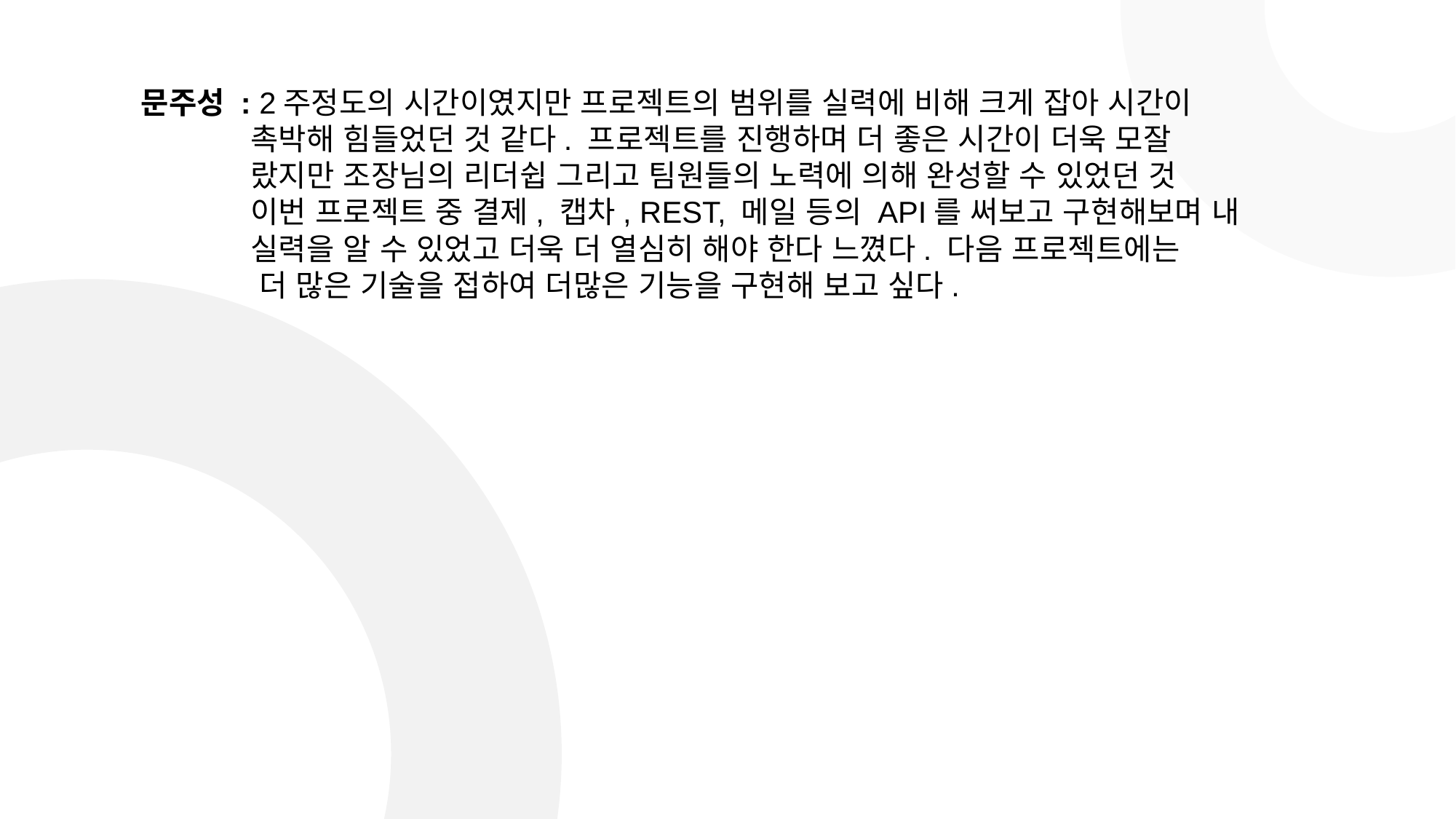

문주성 : 2주정도의 시간이였지만 프로젝트의 범위를 실력에 비해 크게 잡아 시간이
            촉박해 힘들었던 것 같다. 프로젝트를 진행하며 더 좋은 시간이 더욱 모잘
            랐지만 조장님의 리더쉽 그리고 팀원들의 노력에 의해 완성할 수 있었던 것
            이번 프로젝트 중 결제, 캡차, REST, 메일 등의 API를 써보고 구현해보며 내
            실력을 알 수 있었고 더욱 더 열심히 해야 한다 느꼈다. 다음 프로젝트에는
             더 많은 기술을 접하여 더많은 기능을 구현해 보고 싶다.